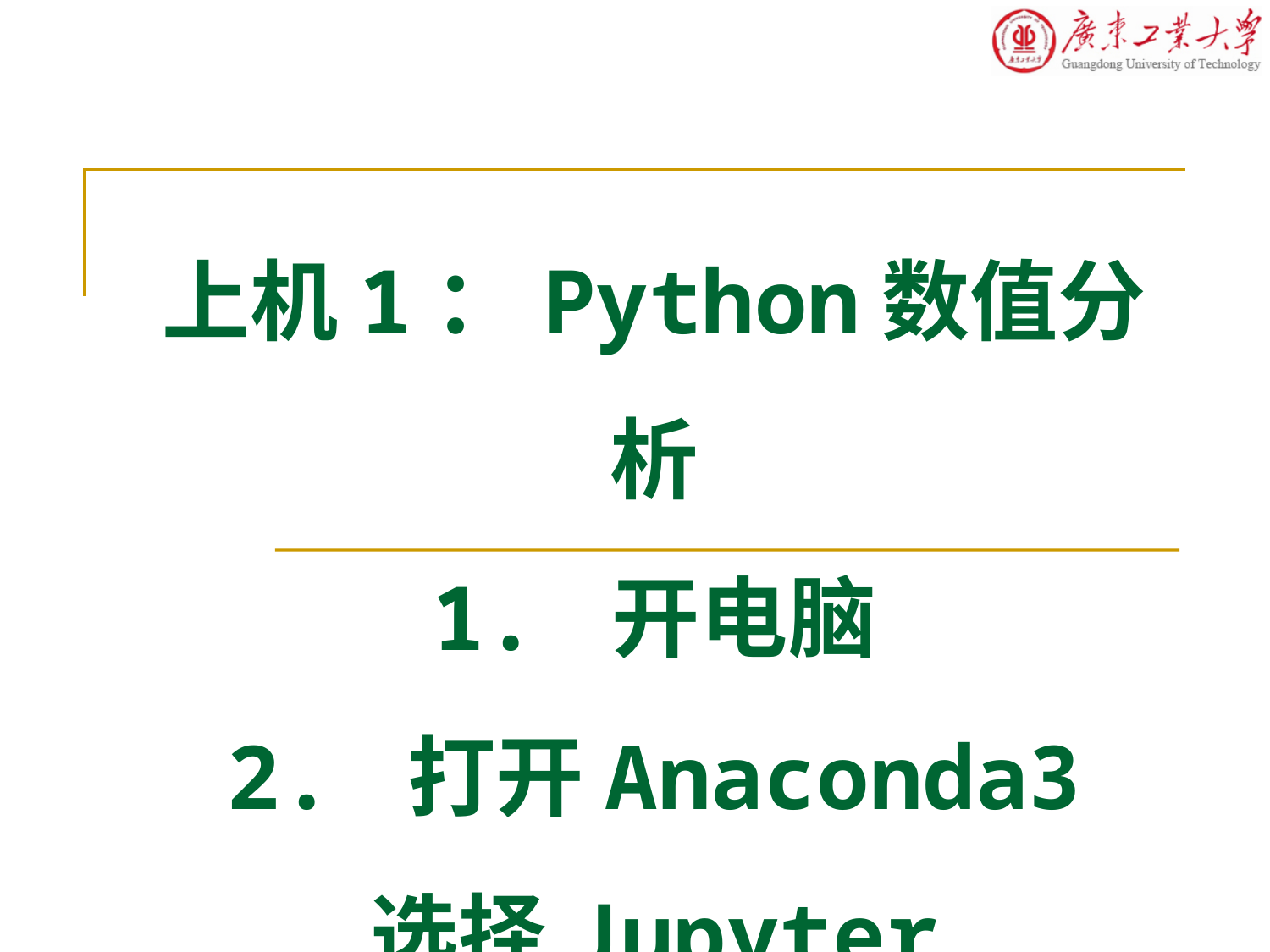

# 上机1：Python数值分析 1. 开电脑 2. 打开Anaconda3 选择Jupyter Notebook